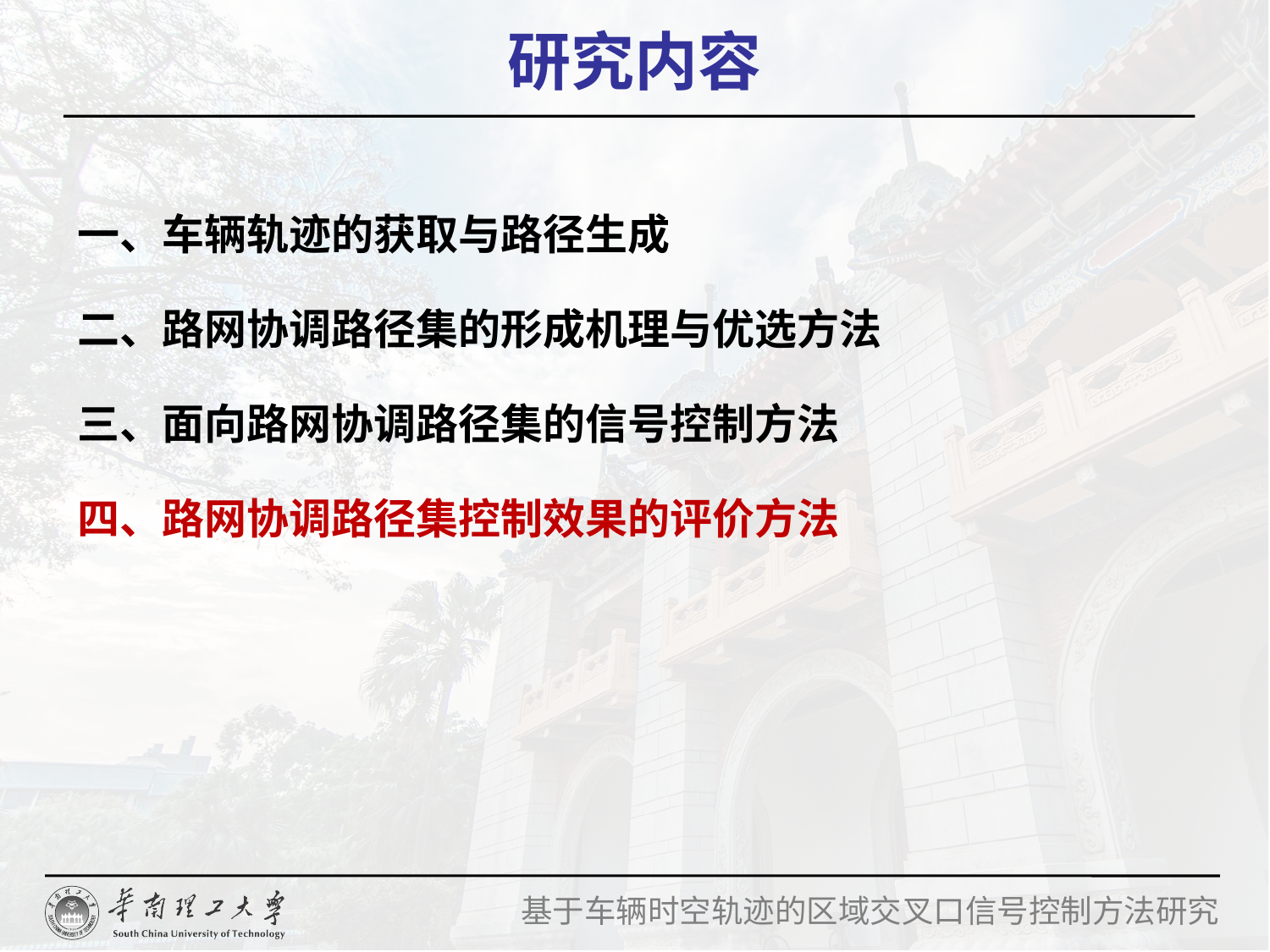

研究内容
一、车辆轨迹的获取与路径生成
二、路网协调路径集的形成机理与优选方法
三、面向路网协调路径集的信号控制方法
四、路网协调路径集控制效果的评价方法